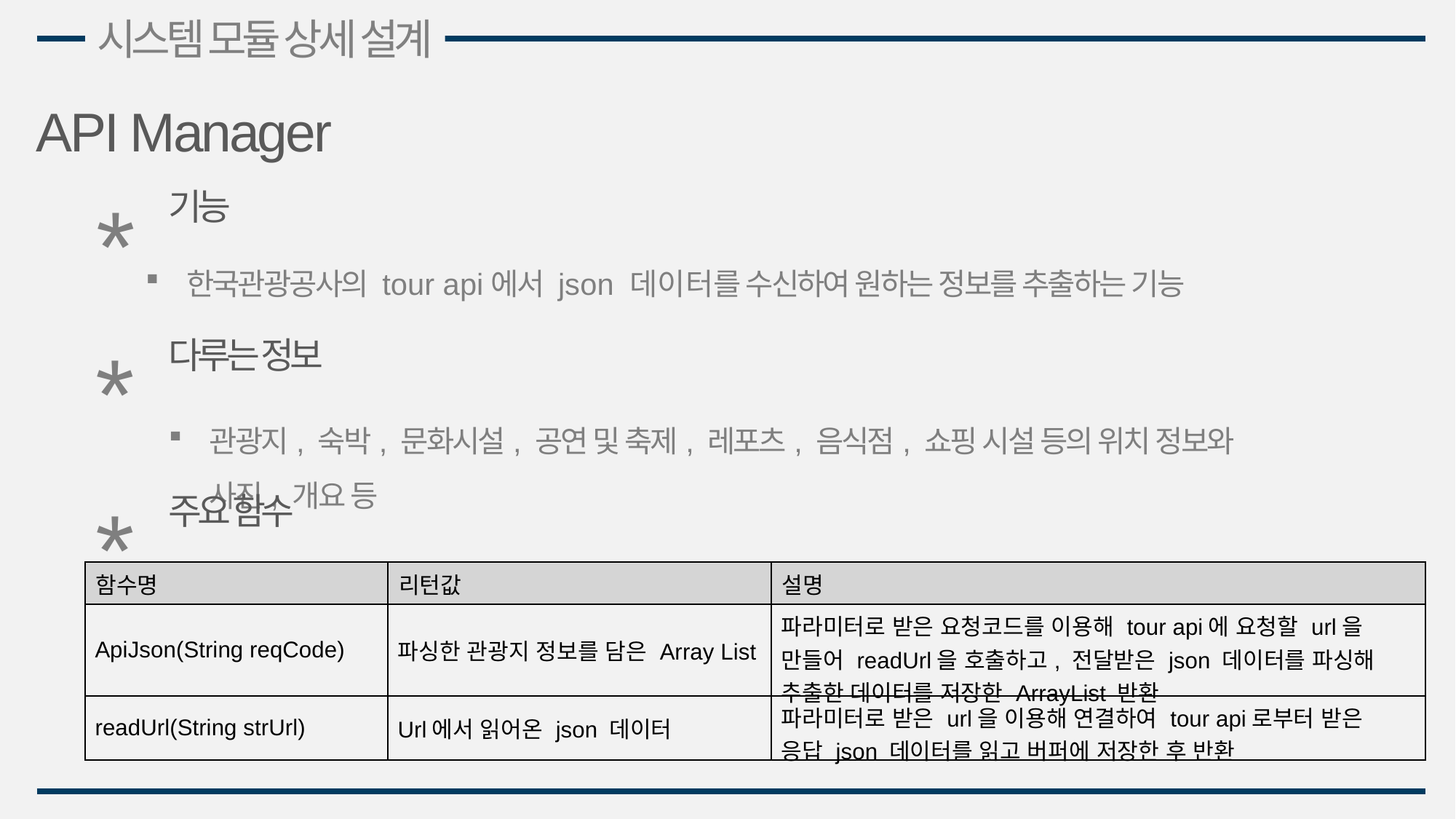

시스템 모듈 상세 설계
API Manager
*
기능
한국관광공사의 tour api에서 json 데이터를 수신하여 원하는 정보를 추출하는 기능
*
다루는 정보
관광지, 숙박, 문화시설, 공연 및 축제, 레포츠, 음식점, 쇼핑 시설 등의 위치 정보와 사진, 개요 등
*
주요 함수
| 함수명 | 리턴값 | 설명 |
| --- | --- | --- |
| ApiJson(String reqCode) | 파싱한 관광지 정보를 담은 Array List | 파라미터로 받은 요청코드를 이용해 tour api에 요청할 url을 만들어 readUrl을 호출하고, 전달받은 json 데이터를 파싱해 추출한 데이터를 저장한 ArrayList 반환 |
| readUrl(String strUrl) | Url에서 읽어온 json 데이터 | 파라미터로 받은 url을 이용해 연결하여 tour api로부터 받은 응답 json 데이터를 읽고 버퍼에 저장한 후 반환 |